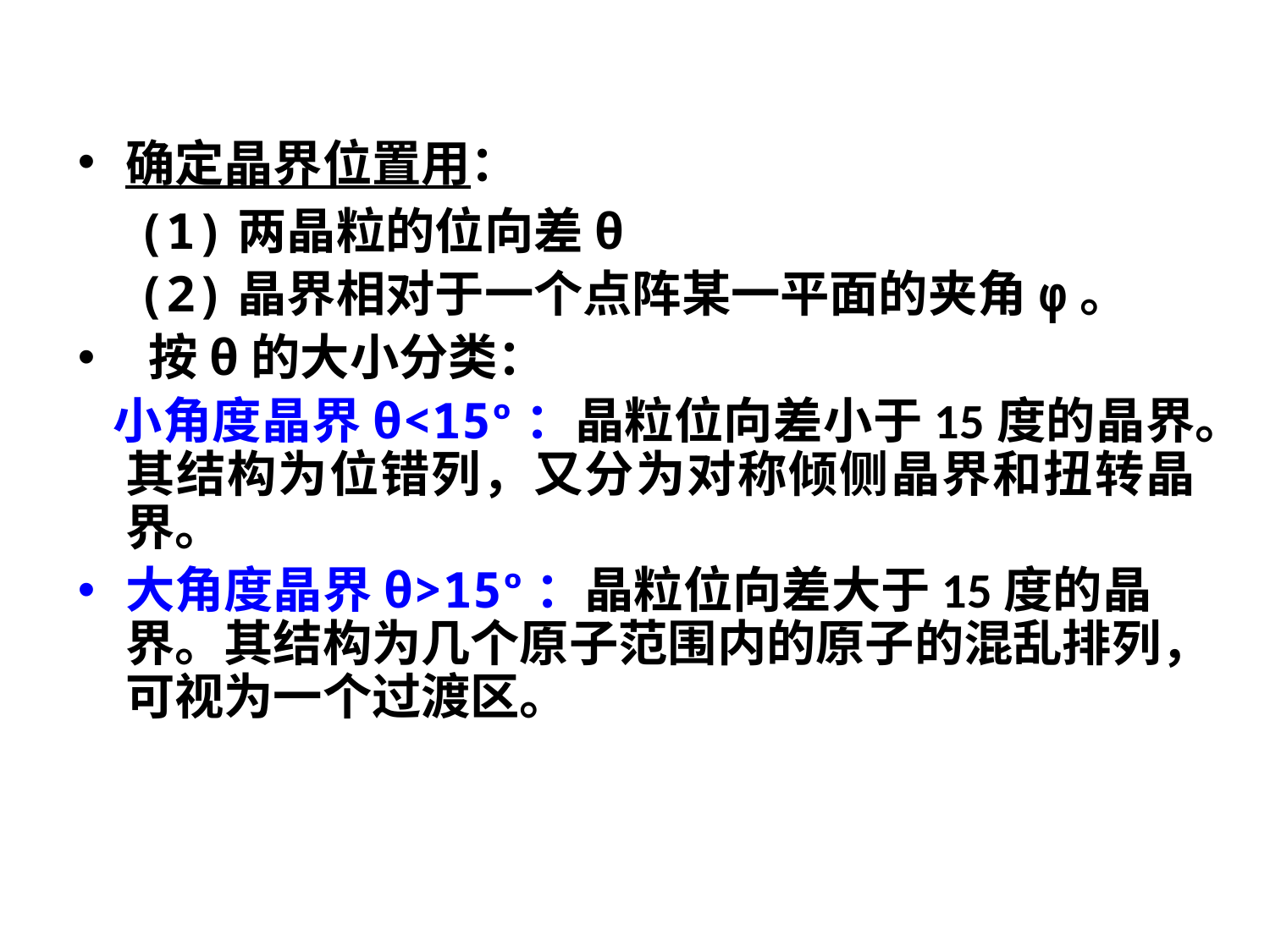

确定晶界位置用：
  (1)两晶粒的位向差θ
  (2)晶界相对于一个点阵某一平面的夹角φ。
 按θ的大小分类：
  小角度晶界θ<15º：晶粒位向差小于15度的晶界。其结构为位错列，又分为对称倾侧晶界和扭转晶界。
大角度晶界θ>15º：晶粒位向差大于15度的晶界。其结构为几个原子范围内的原子的混乱排列，可视为一个过渡区。